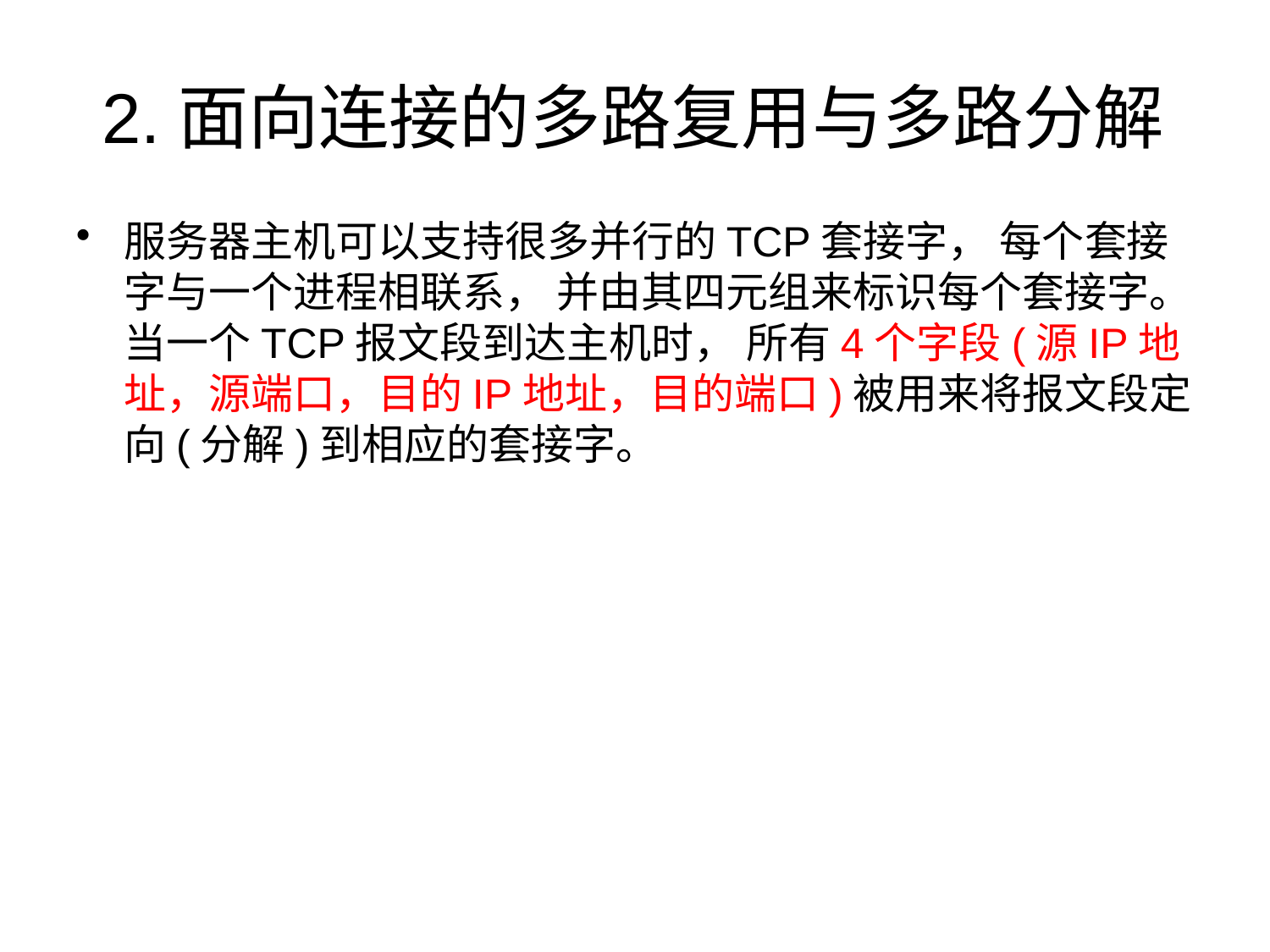

# 2.面向连接的多路复用与多路分解
服务器主机可以支持很多并行的TCP套接字， 每个套接字与一个进程相联系， 并由其四元组来标识每个套接字。当一个TCP报文段到达主机时， 所有4个字段(源IP地址，源端口，目的IP地址，目的端口)被用来将报文段定向(分解)到相应的套接字。